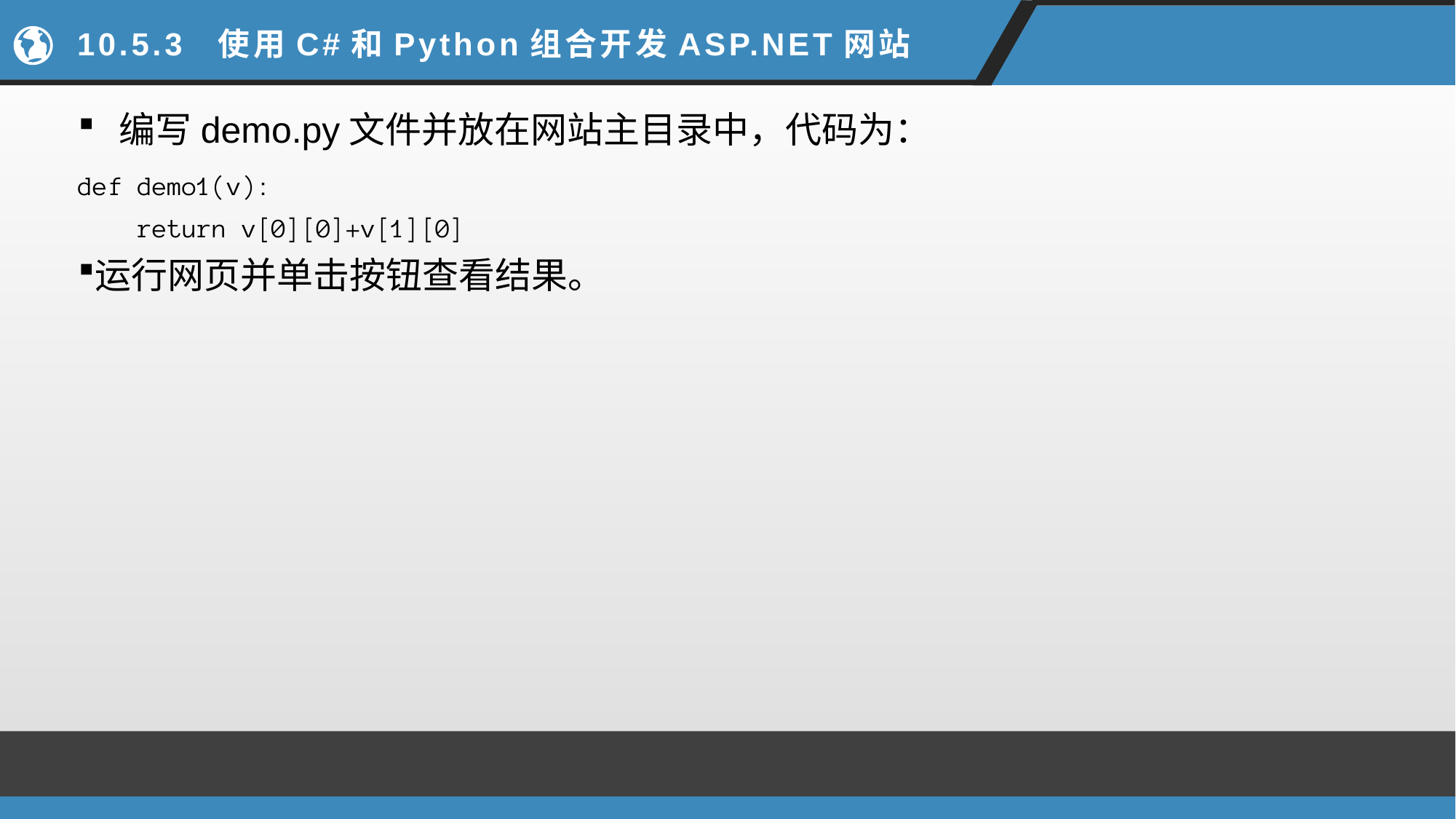

# 10.5.3  使用C#和Python组合开发ASP.NET网站

编写demo.py文件并放在网站主目录中，代码为：
def demo1(v):
    return v[0][0]+v[1][0]
运行网页并单击按钮查看结果。